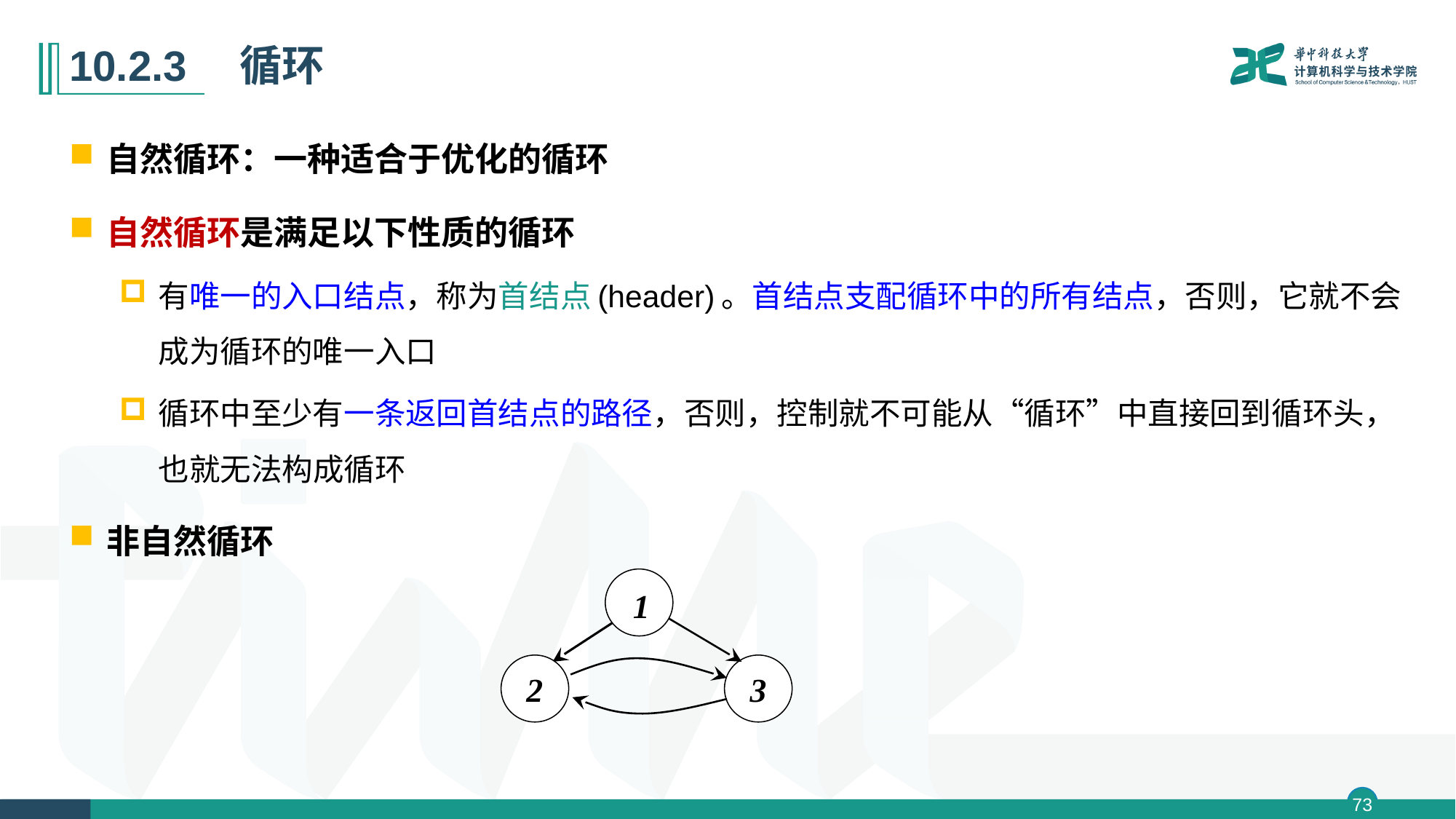

# 10.2.3　循环
自然循环：一种适合于优化的循环
自然循环是满足以下性质的循环
有唯一的入口结点，称为首结点(header)。首结点支配循环中的所有结点，否则，它就不会成为循环的唯一入口
循环中至少有一条返回首结点的路径，否则，控制就不可能从“循环”中直接回到循环头，也就无法构成循环
非自然循环

1

2
3